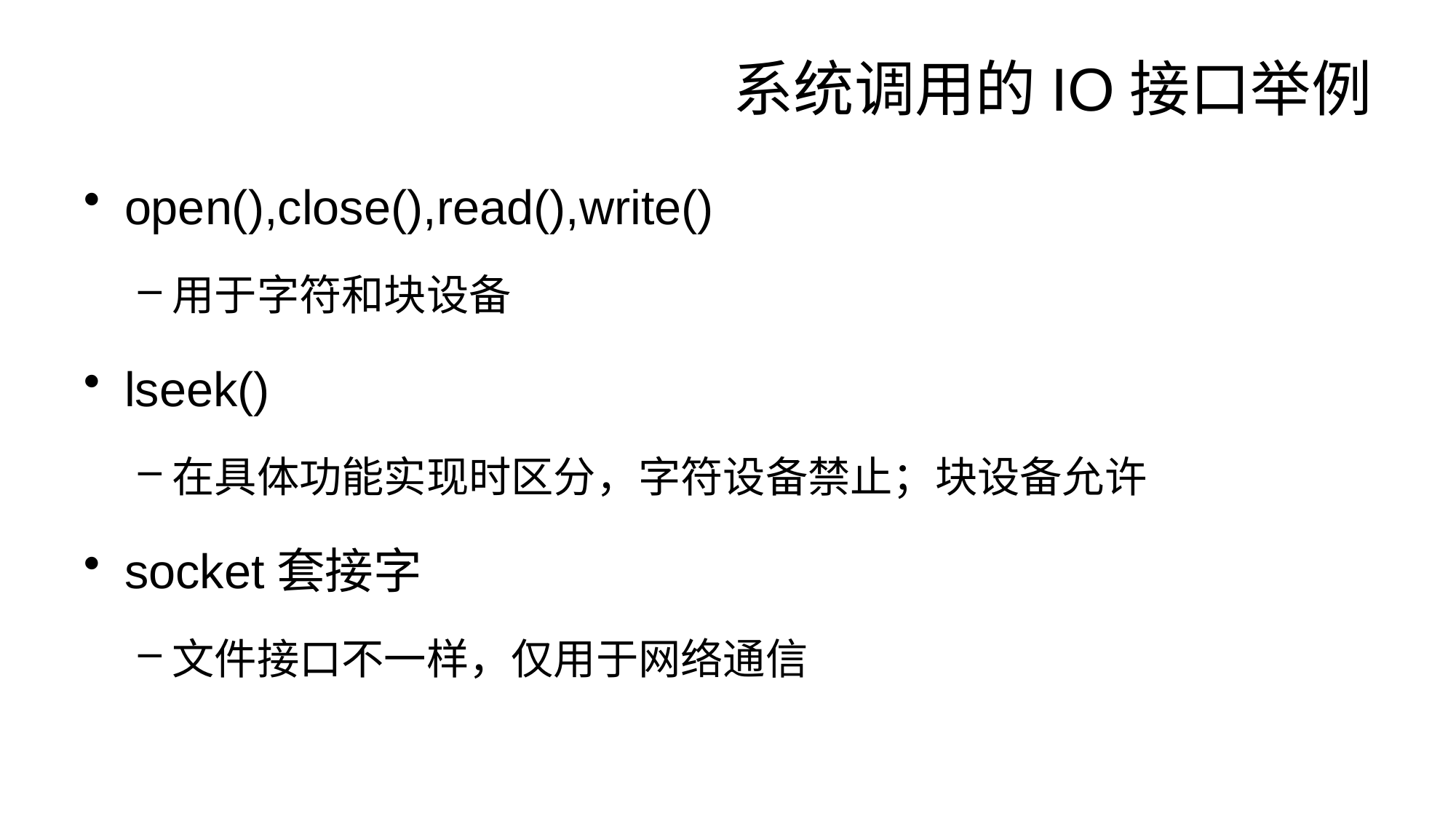

# 系统调用的IO接口举例
open(),close(),read(),write()
用于字符和块设备
lseek()
在具体功能实现时区分，字符设备禁止；块设备允许
socket套接字
文件接口不一样，仅用于网络通信